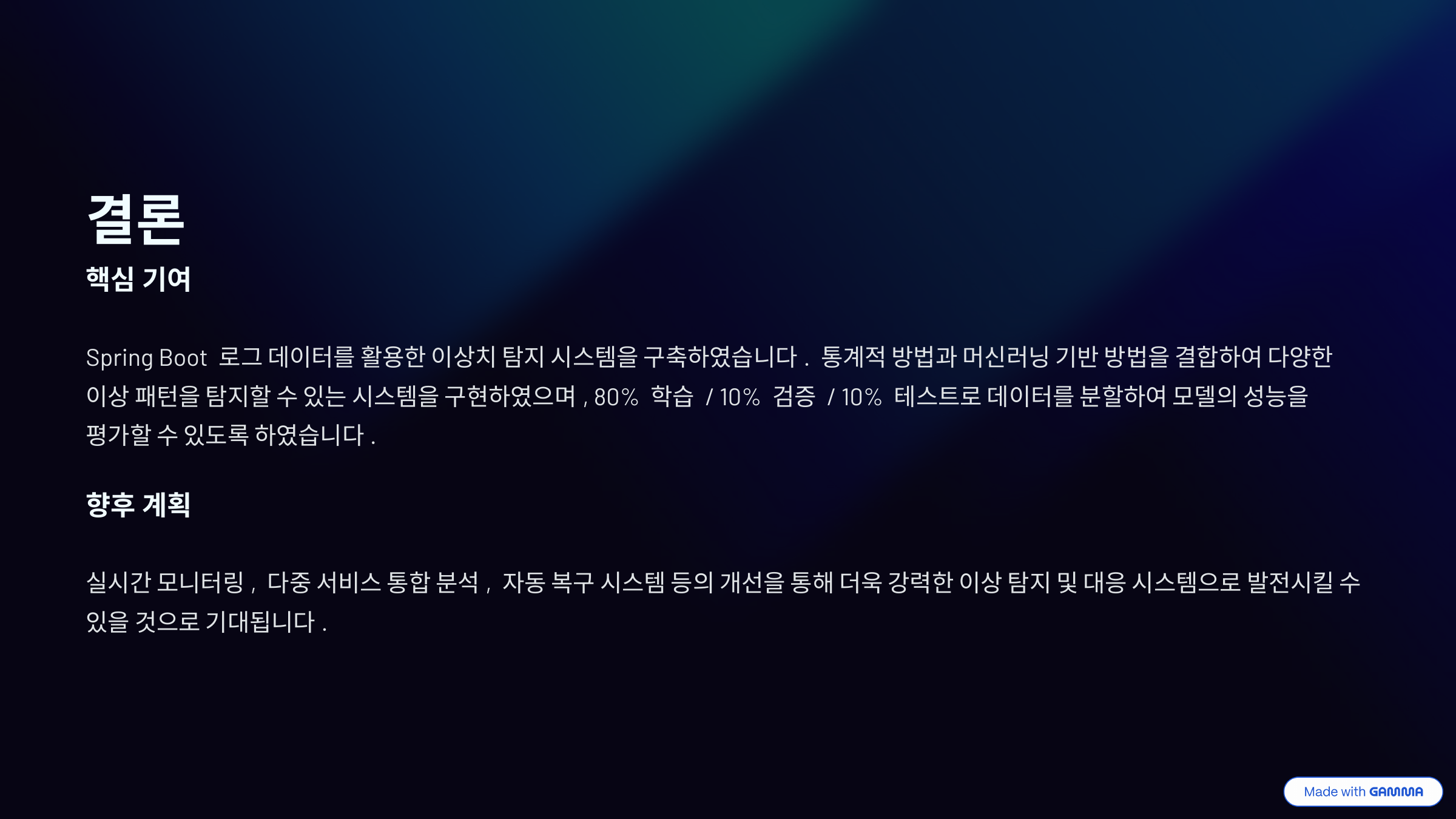

결론
핵심 기여
Spring Boot 로그 데이터를 활용한 이상치 탐지 시스템을 구축하였습니다. 통계적 방법과 머신러닝 기반 방법을 결합하여 다양한 이상 패턴을 탐지할 수 있는 시스템을 구현하였으며, 80% 학습 / 10% 검증 / 10% 테스트로 데이터를 분할하여 모델의 성능을 평가할 수 있도록 하였습니다.
향후 계획
실시간 모니터링, 다중 서비스 통합 분석, 자동 복구 시스템 등의 개선을 통해 더욱 강력한 이상 탐지 및 대응 시스템으로 발전시킬 수 있을 것으로 기대됩니다.